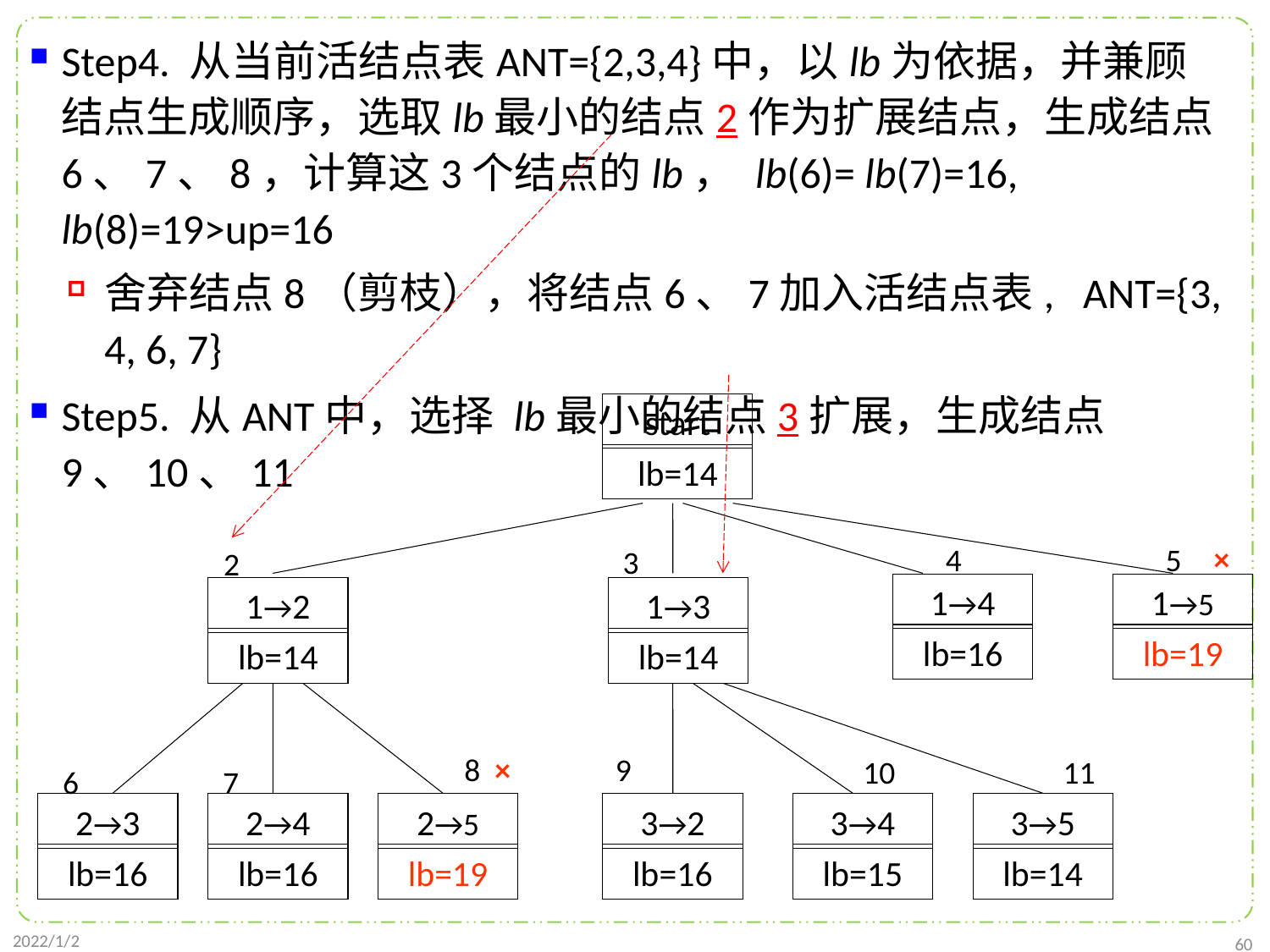

Step4. 从当前活结点表ANT={2,3,4}中，以lb为依据，并兼顾结点生成顺序，选取lb最小的结点2作为扩展结点，生成结点6、7、8，计算这3个结点的lb， lb(6)= lb(7)=16,  lb(8)=19>up=16
舍弃结点8（剪枝），将结点6、7加入活结点表,   ANT={3, 4, 6, 7}
Step5. 从ANT中，选择 lb最小的结点3扩展，生成结点9、10、11

start
lb=14

×
4
5
3
2
1→4
lb=16
1→5
lb=19
1→2
lb=14
1→3
lb=14

8  ×
9
10
11
6
7
2→3
lb=16
2→4
lb=16
2→5
lb=19
3→2
lb=16
3→4
lb=15
3→5
lb=14

2022/1/2
60